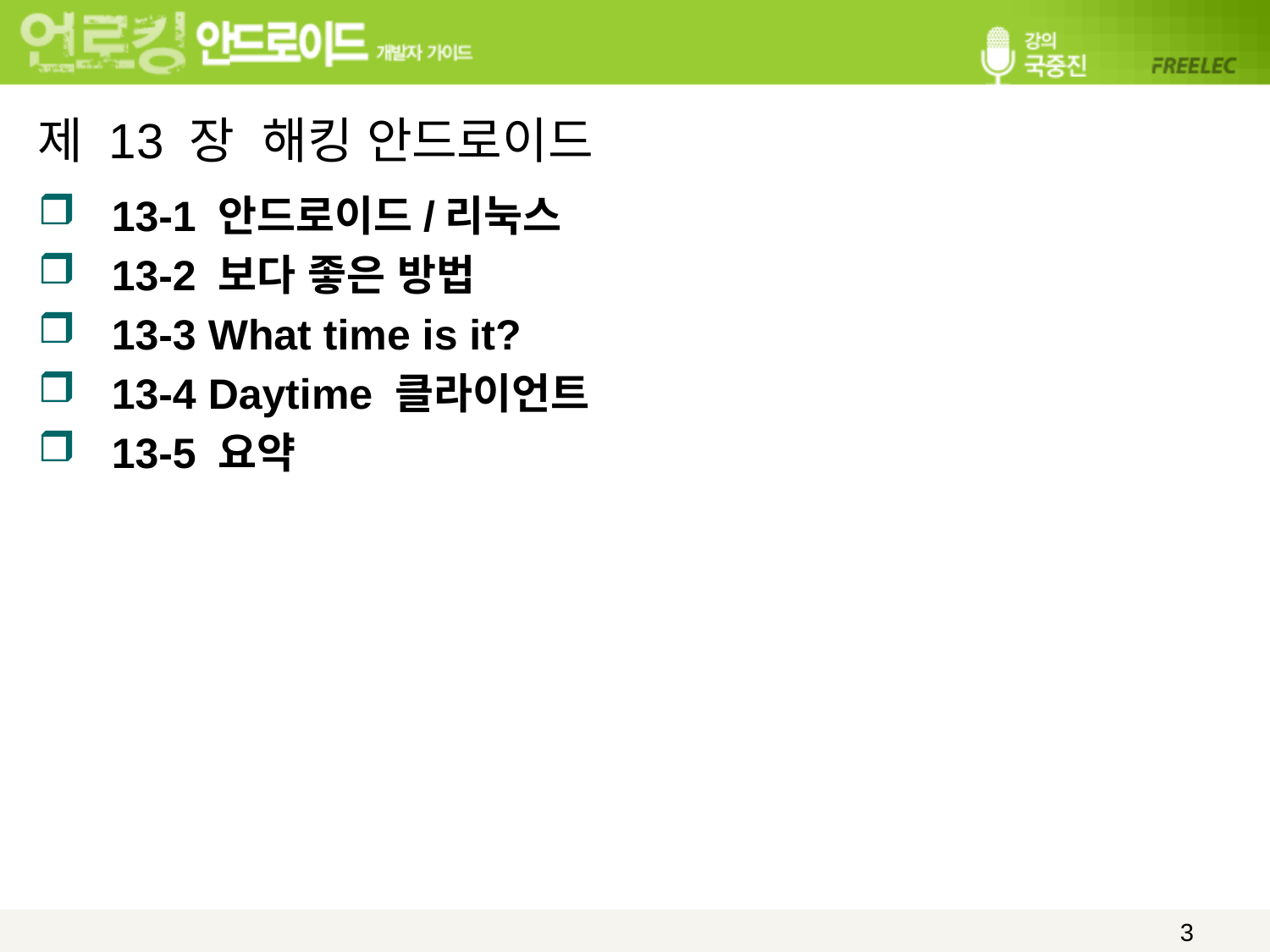

# 제 13 장  해킹 안드로이드
13-1 안드로이드/리눅스
13-2 보다 좋은 방법
13-3 What time is it?
13-4 Daytime 클라이언트
13-5 요약
3